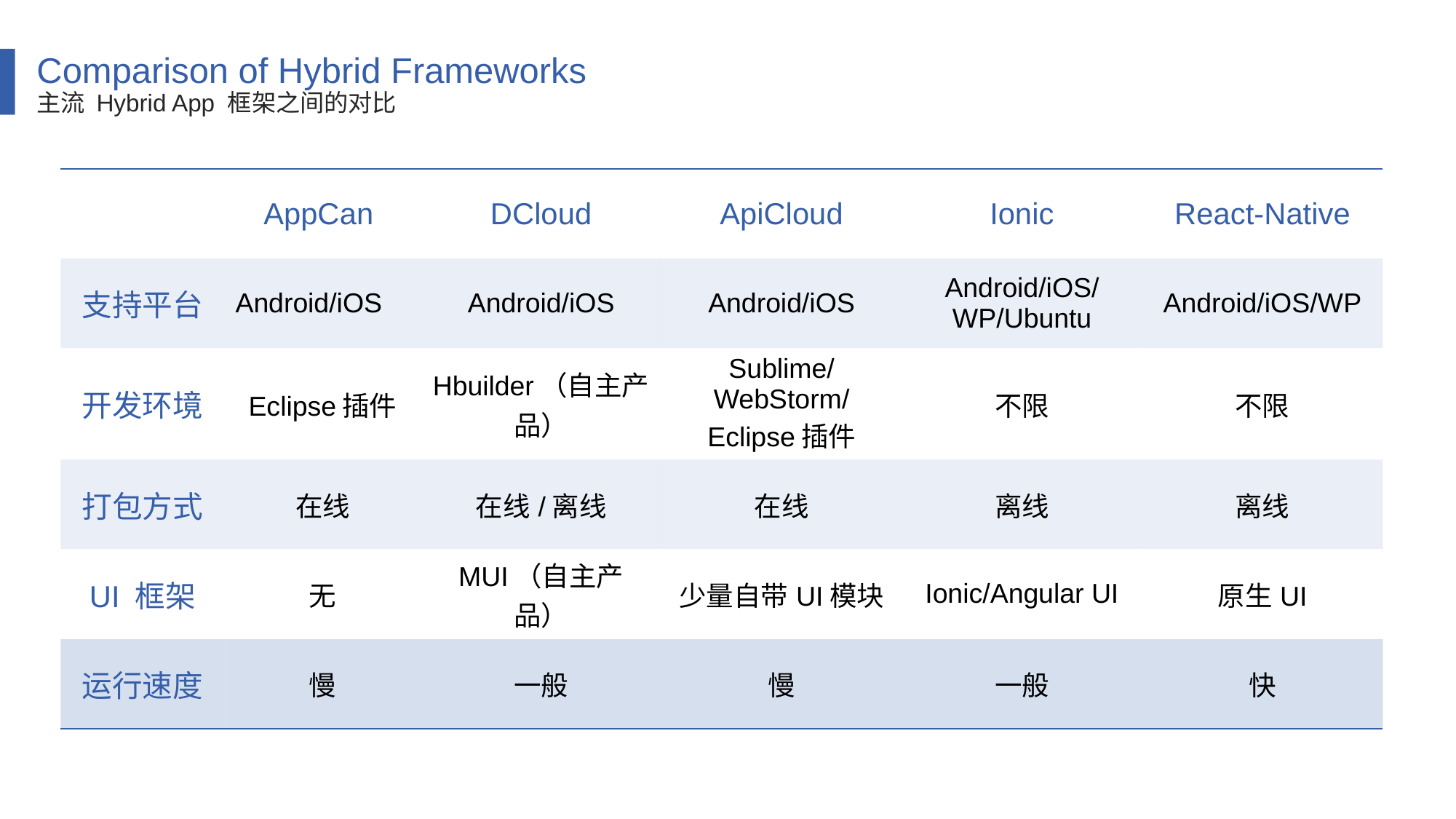

Comparison of Hybrid Frameworks
主流 Hybrid App 框架之间的对比
|  | AppCan | DCloud | ApiCloud | Ionic | React-Native |
| --- | --- | --- | --- | --- | --- |
| 支持平台 | Android/iOS | Android/iOS | Android/iOS | Android/iOS/WP/Ubuntu | Android/iOS/WP |
| 开发环境 | Eclipse插件 | Hbuilder（自主产品） | Sublime/WebStorm/Eclipse插件 | 不限 | 不限 |
| 打包方式 | 在线 | 在线/离线 | 在线 | 离线 | 离线 |
| UI 框架 | 无 | MUI（自主产品） | 少量自带UI模块 | Ionic/Angular UI | 原生UI |
| 运行速度 | 慢 | 一般 | 慢 | 一般 | 快 |